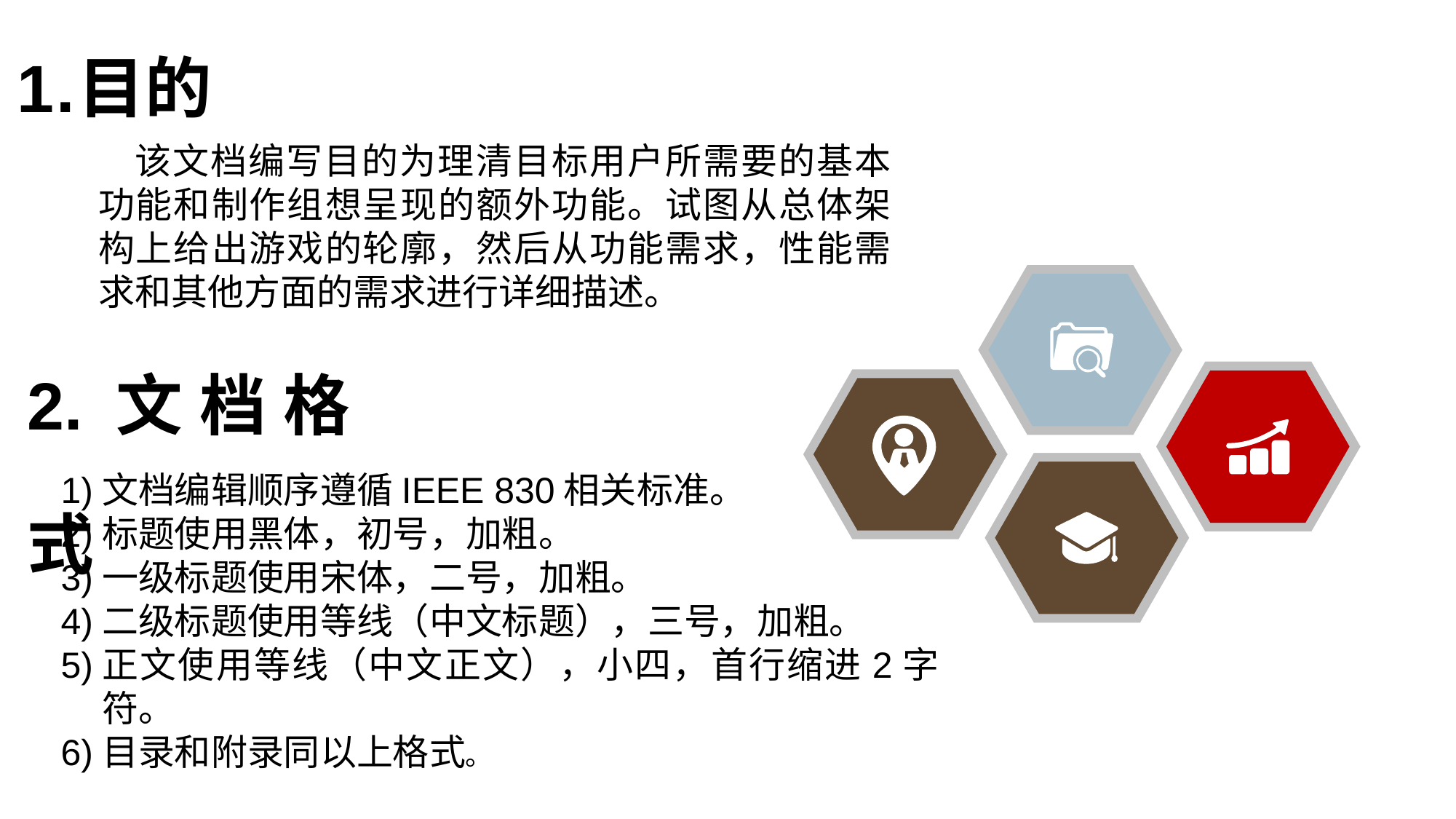

目的
该文档编写目的为理清目标用户所需要的基本功能和制作组想呈现的额外功能。试图从总体架构上给出游戏的轮廓，然后从功能需求，性能需求和其他方面的需求进行详细描述。

2.文档格式

文档编辑顺序遵循IEEE 830相关标准。
标题使用黑体，初号，加粗。
一级标题使用宋体，二号，加粗。
二级标题使用等线（中文标题），三号，加粗。
正文使用等线（中文正文），小四，首行缩进2字符。
目录和附录同以上格式。